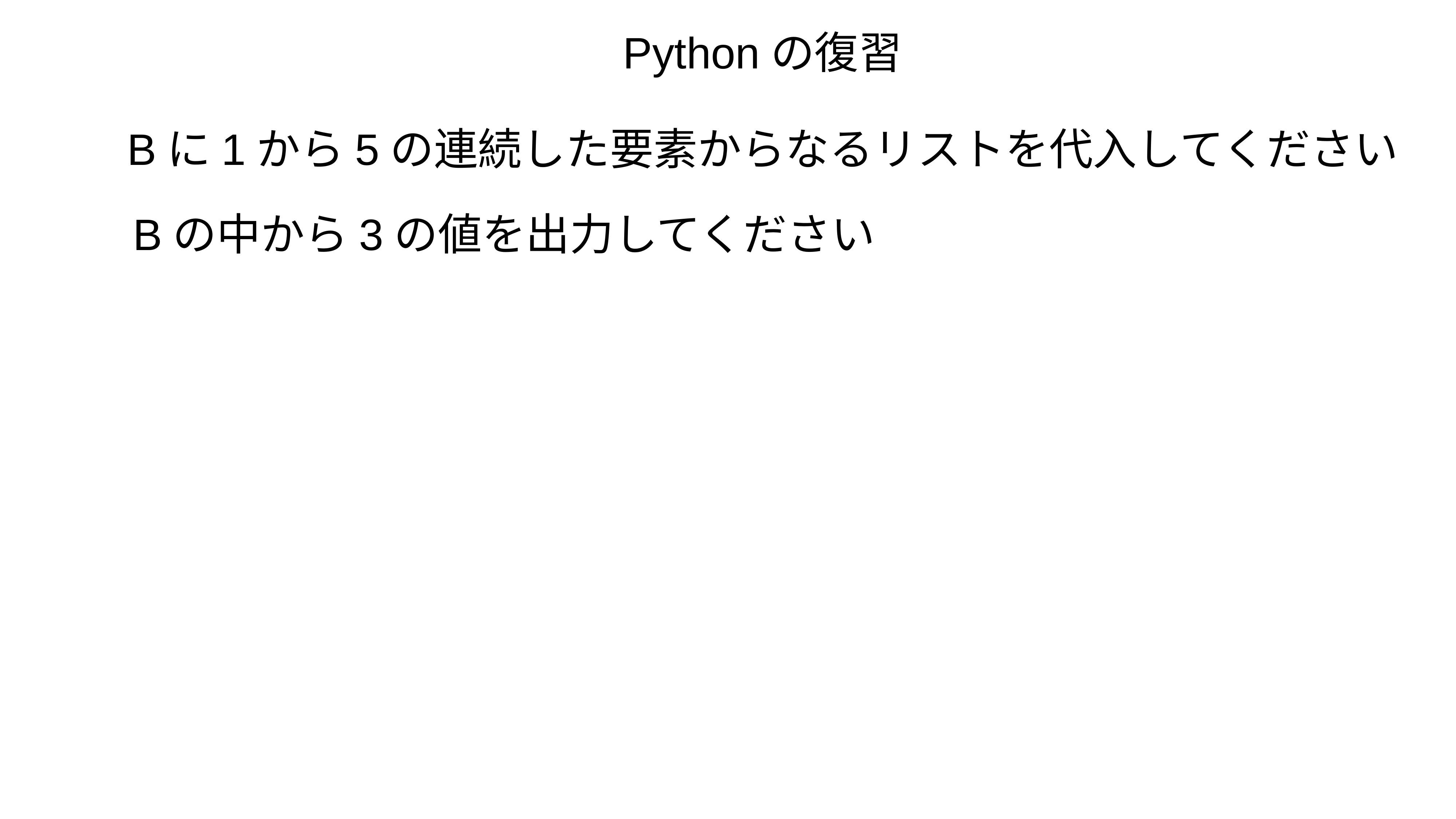

Pythonの復習
Bに1から5の連続した要素からなるリストを代入してください
Bの中から3の値を出力してください